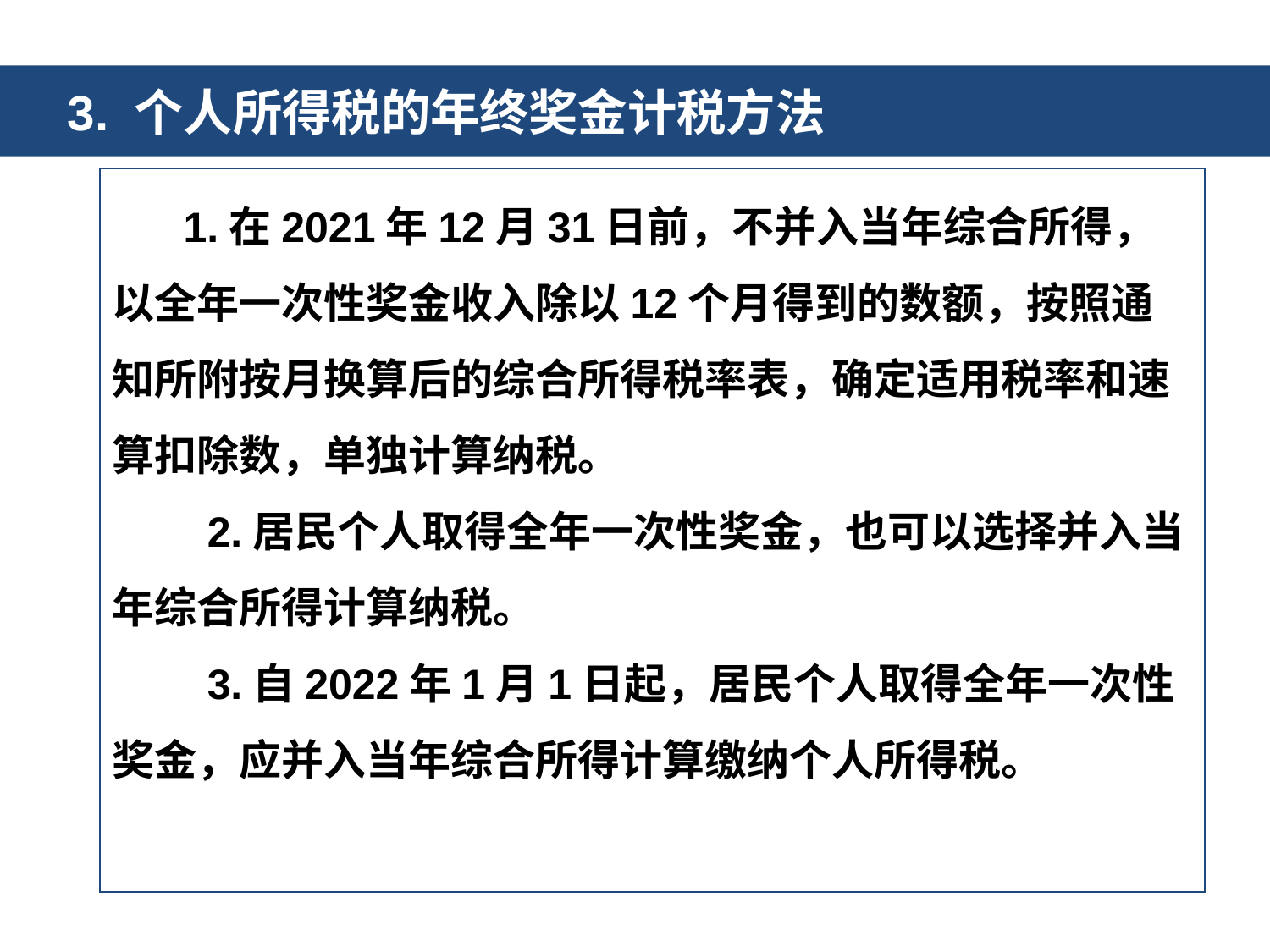

3. 个人所得税的年终奖金计税方法
      1.在2021年12月31日前，不并入当年综合所得，以全年一次性奖金收入除以12个月得到的数额，按照通知所附按月换算后的综合所得税率表，确定适用税率和速算扣除数，单独计算纳税。
        2.居民个人取得全年一次性奖金，也可以选择并入当年综合所得计算纳税。
        3.自2022年1月1日起，居民个人取得全年一次性奖金，应并入当年综合所得计算缴纳个人所得税。